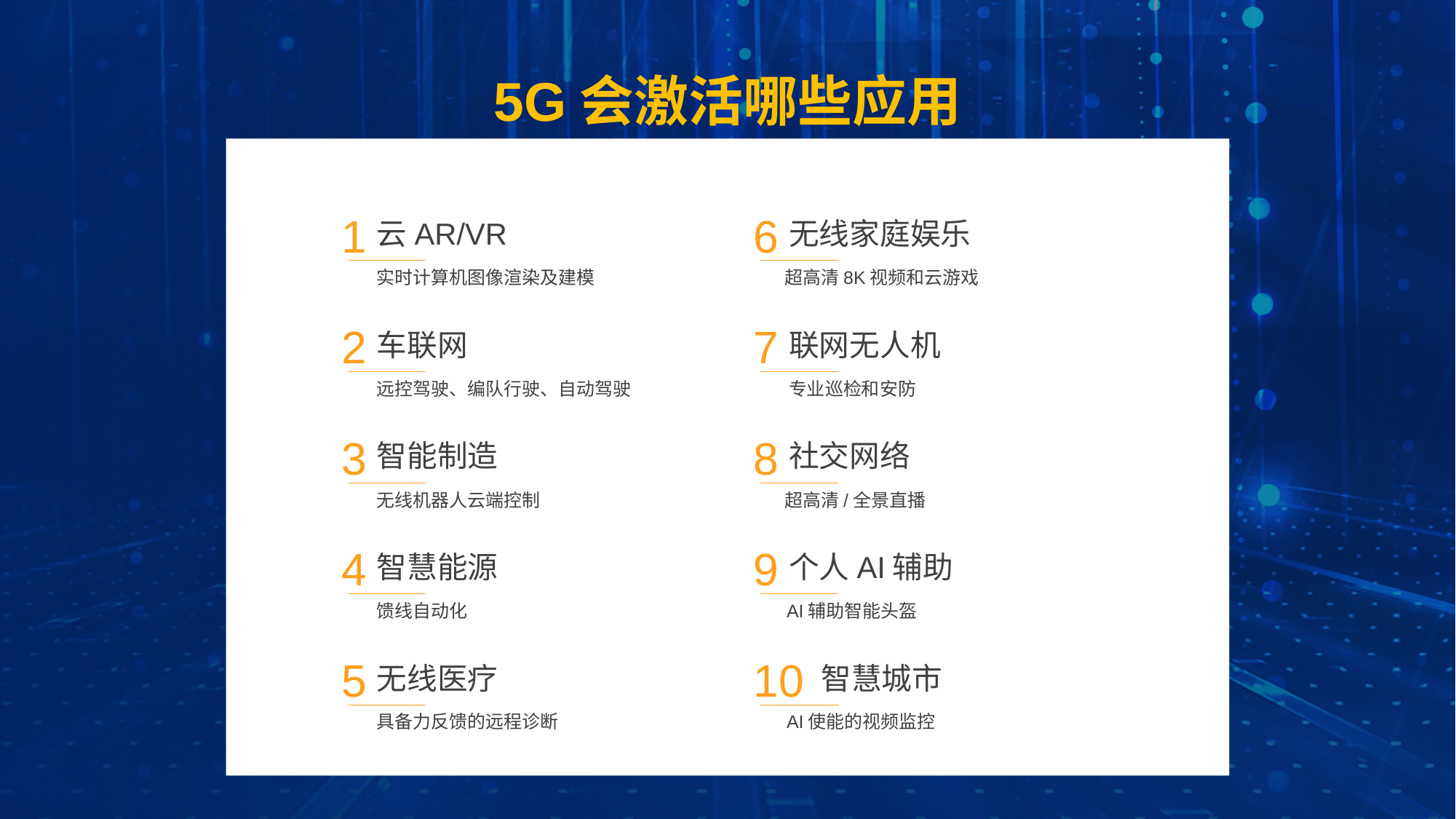

5G会激活哪些应用

1
云AR/VR
6
无线家庭娱乐
实时计算机图像渲染及建模
超高清8K视频和云游戏
2
车联网
7
联网无人机
远控驾驶、编队行驶、自动驾驶
专业巡检和安防
3
智能制造
8
社交网络
无线机器人云端控制
超高清/全景直播
4
智慧能源
9
个人AI辅助
馈线自动化
AI辅助智能头盔
10
智慧城市
5
无线医疗
具备力反馈的远程诊断
AI使能的视频监控